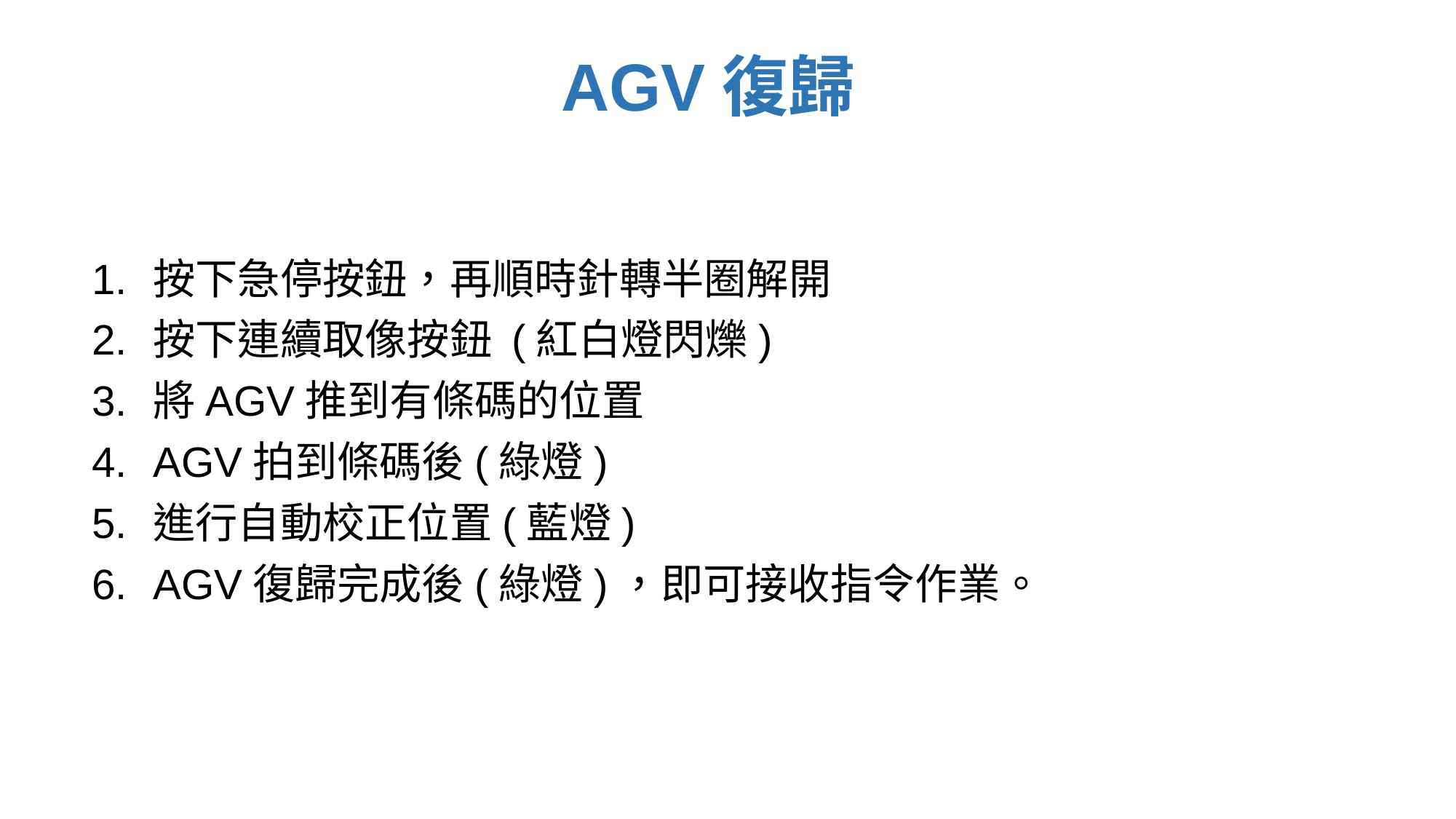

# AGV復歸
按下急停按鈕，再順時針轉半圈解開
按下連續取像按鈕 (紅白燈閃爍)
將AGV推到有條碼的位置
AGV拍到條碼後(綠燈)
進行自動校正位置(藍燈)
AGV復歸完成後(綠燈)，即可接收指令作業。